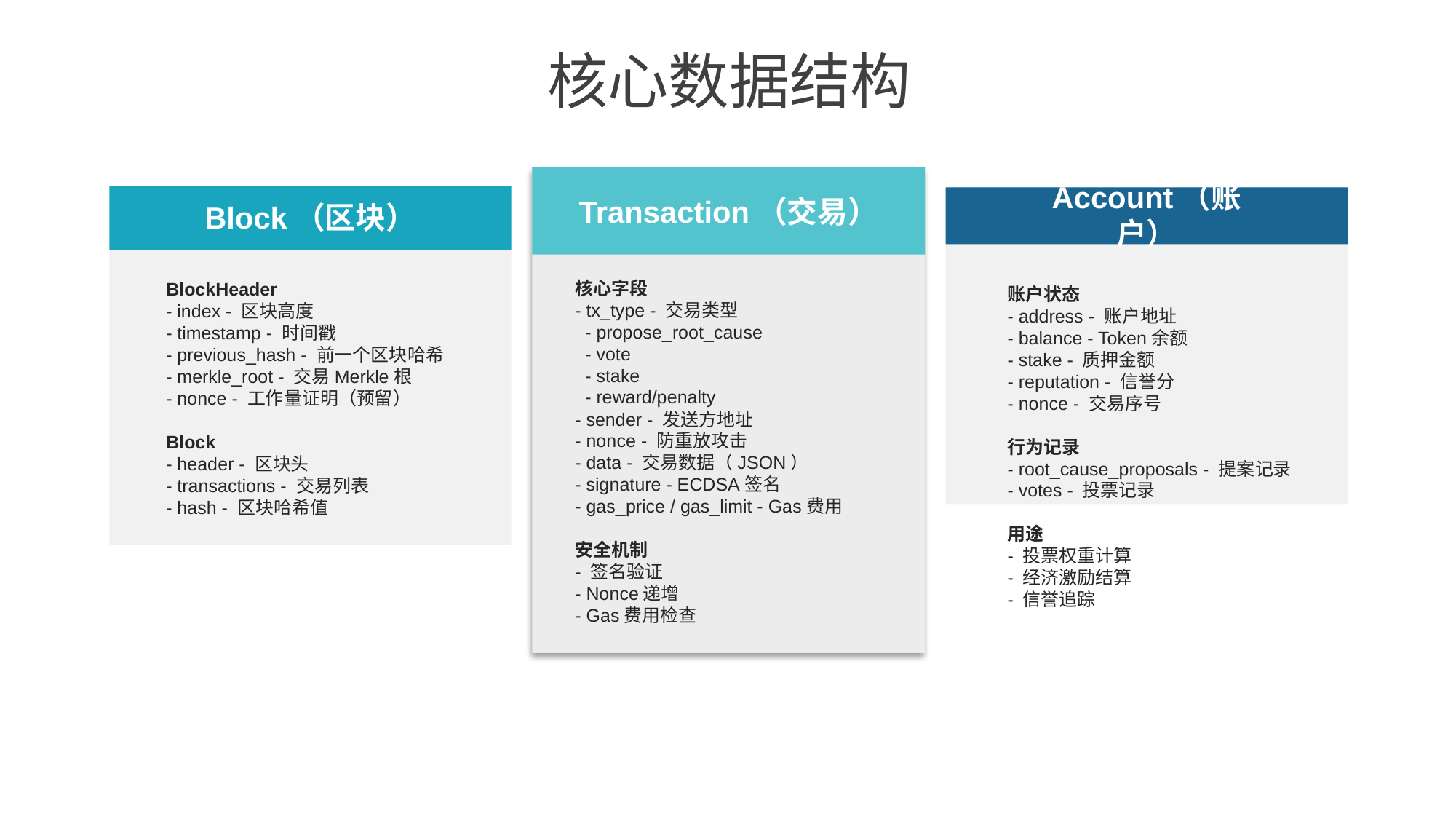

核心数据结构

Transaction（交易）

Account（账户）
Block（区块）
核心字段
- tx_type - 交易类型
  - propose_root_cause
  - vote
  - stake
  - reward/penalty
- sender - 发送方地址
- nonce - 防重放攻击
- data - 交易数据（JSON）
- signature - ECDSA签名
- gas_price / gas_limit - Gas费用

安全机制
- 签名验证
- Nonce递增
- Gas费用检查
BlockHeader
- index - 区块高度
- timestamp - 时间戳
- previous_hash - 前一个区块哈希
- merkle_root - 交易Merkle根
- nonce - 工作量证明（预留）

Block
- header - 区块头
- transactions - 交易列表
- hash - 区块哈希值
账户状态
- address - 账户地址
- balance - Token余额
- stake - 质押金额
- reputation - 信誉分
- nonce - 交易序号

行为记录
- root_cause_proposals - 提案记录
- votes - 投票记录

用途
- 投票权重计算
- 经济激励结算
- 信誉追踪